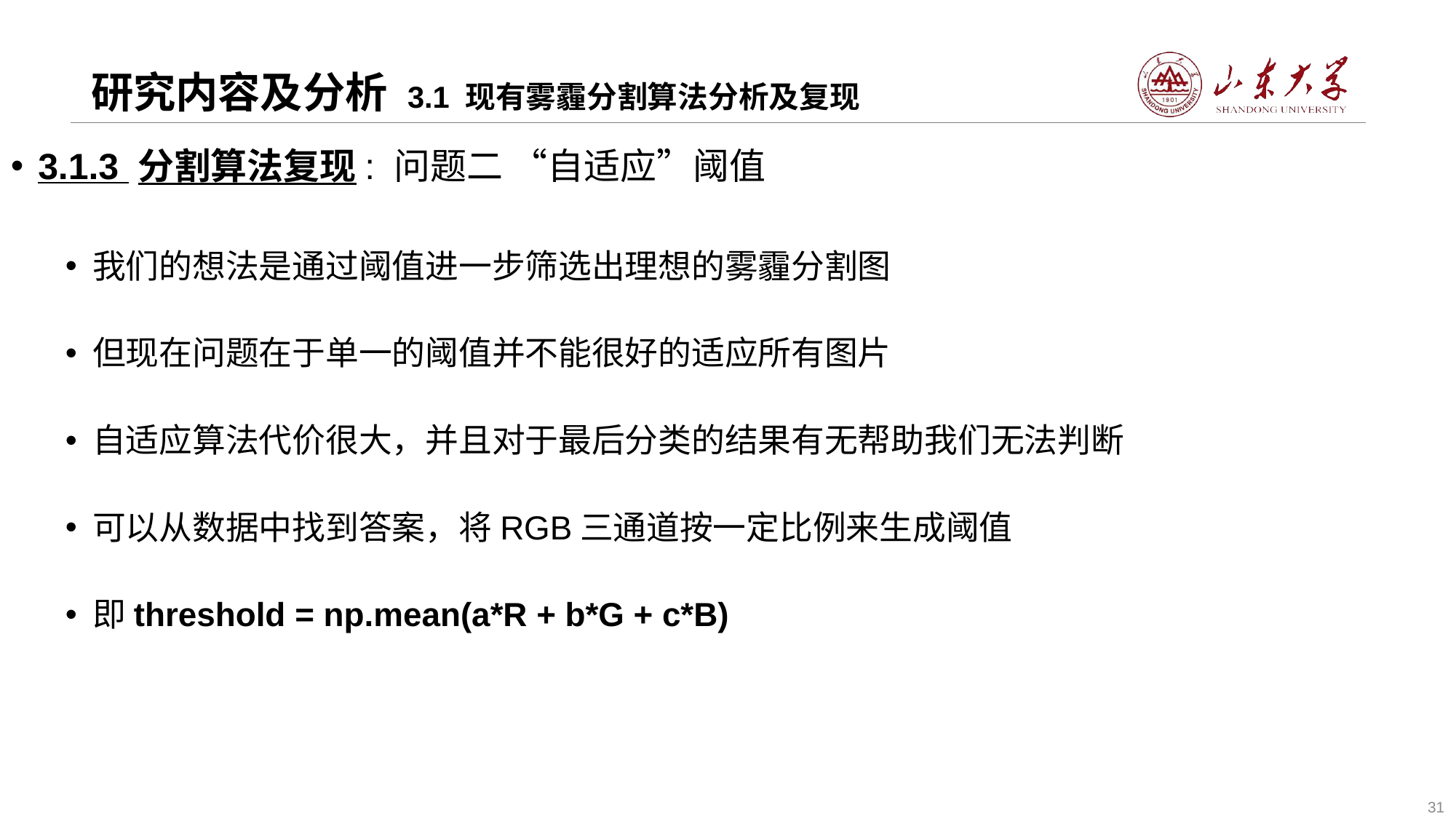

# 研究内容及分析 3.1 现有雾霾分割算法分析及复现
3.1.3 分割算法复现: 问题二 “自适应”阈值

我们的想法是通过阈值进一步筛选出理想的雾霾分割图

但现在问题在于单一的阈值并不能很好的适应所有图片

自适应算法代价很大，并且对于最后分类的结果有无帮助我们无法判断

可以从数据中找到答案，将RGB三通道按一定比例来生成阈值

即threshold = np.mean(a*R + b*G + c*B)

31